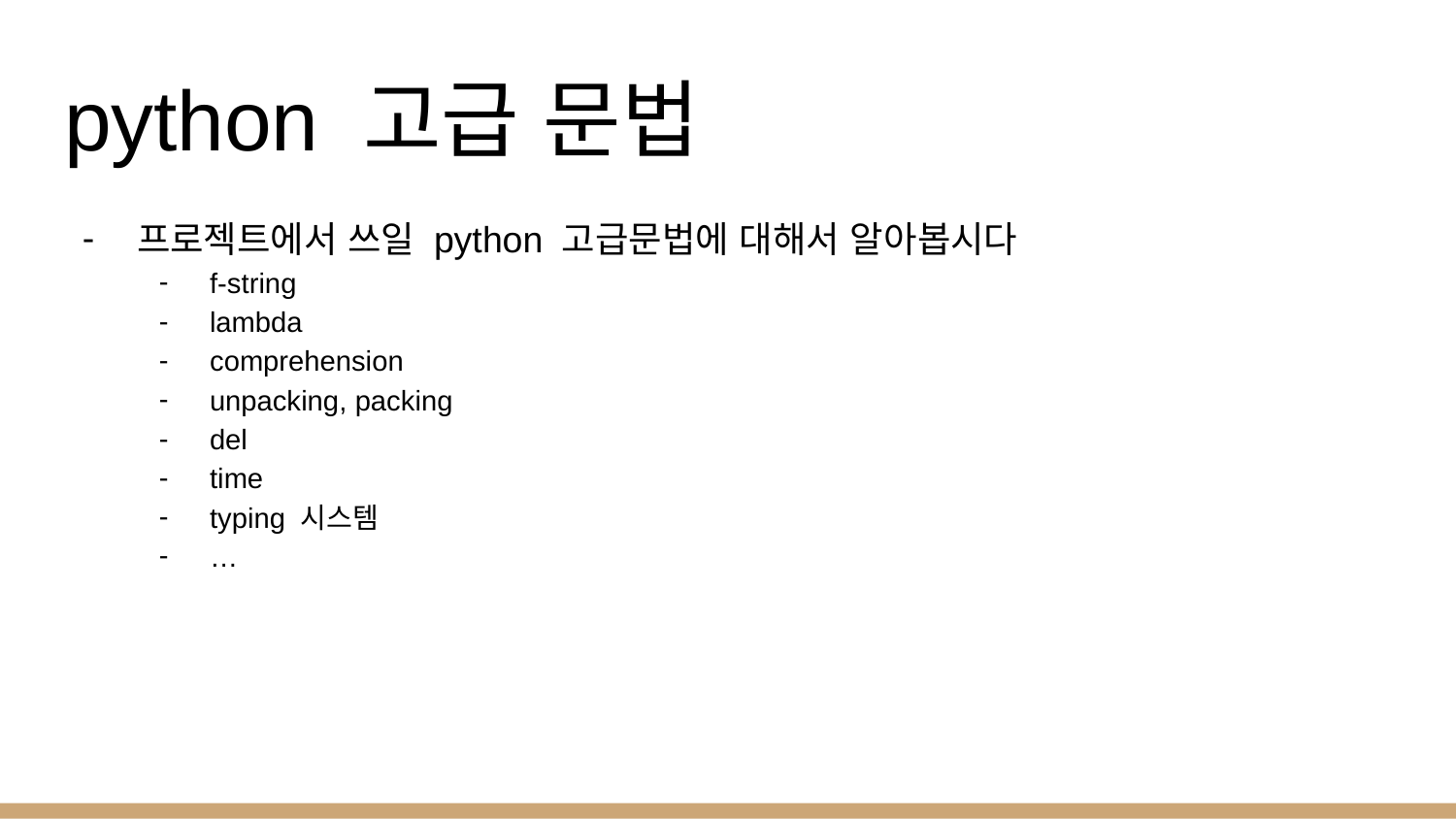

# python 고급 문법
프로젝트에서 쓰일 python 고급문법에 대해서 알아봅시다
f-string
lambda
comprehension
unpacking, packing
del
time
typing 시스템
…